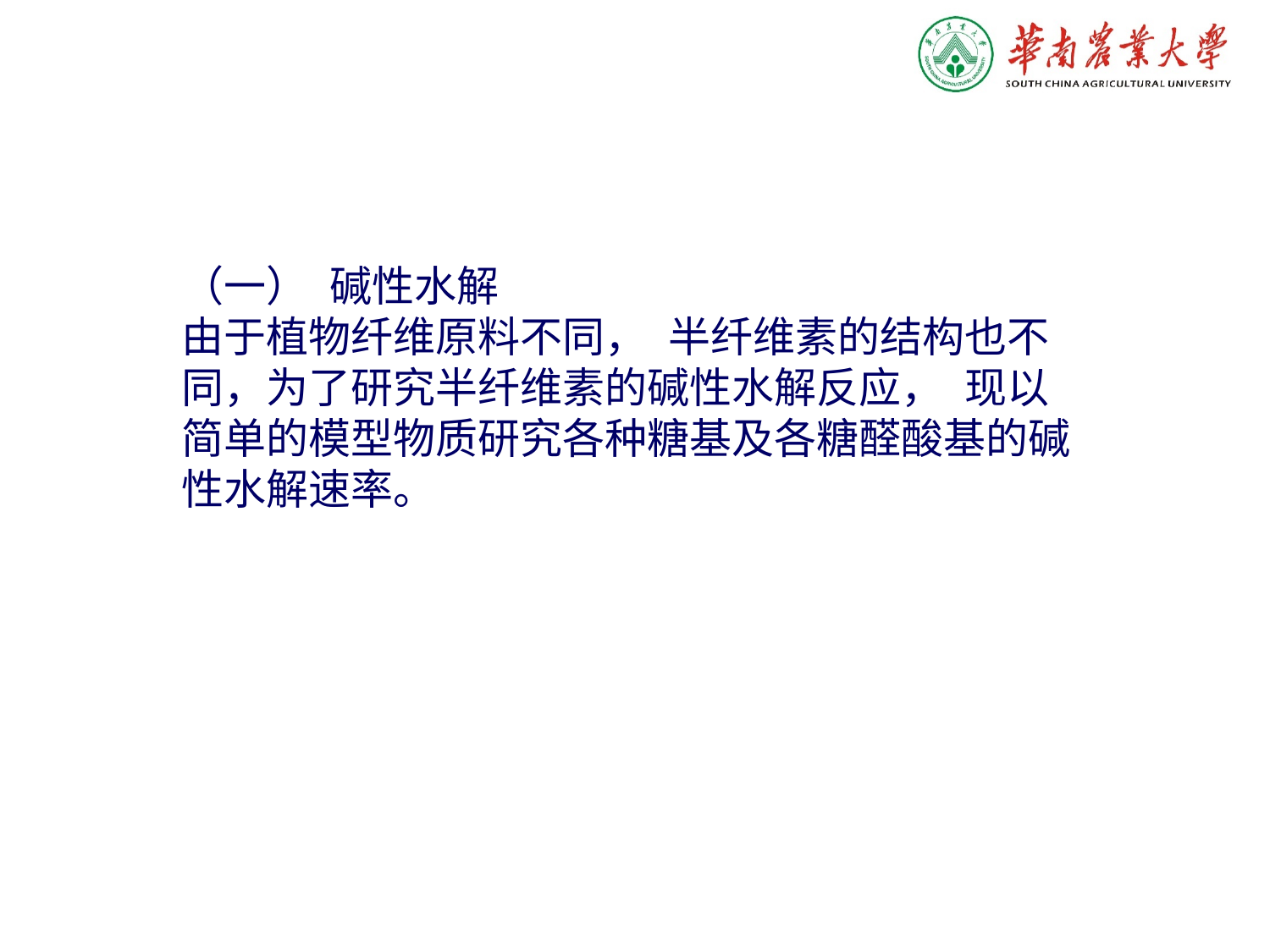

（一） 碱性水解
由于植物纤维原料不同， 半纤维素的结构也不同，为了研究半纤维素的碱性水解反应， 现以简单的模型物质研究各种糖基及各糖醛酸基的碱性水解速率。